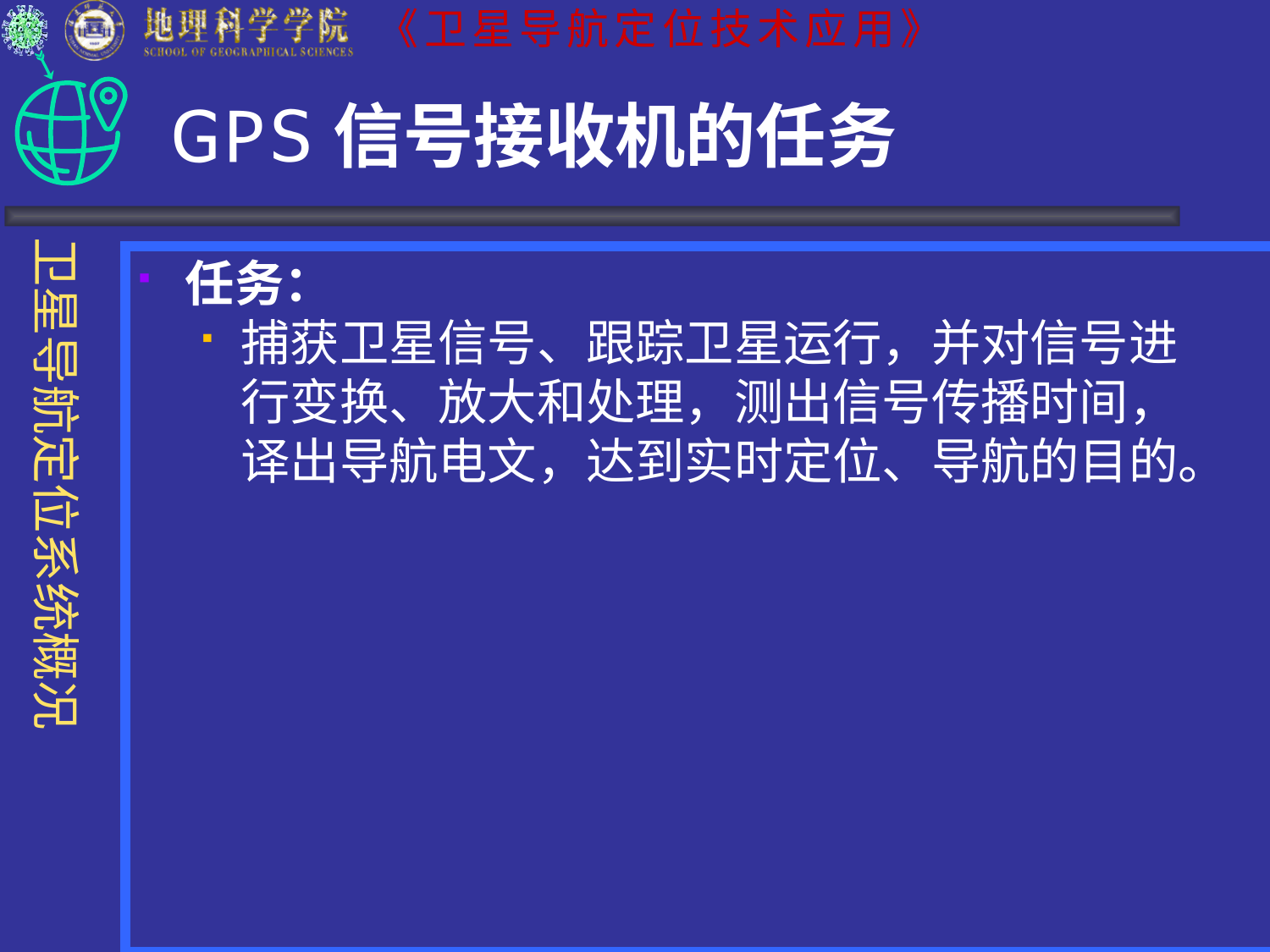

# GPS信号接收机的任务
任务：
捕获卫星信号、跟踪卫星运行，并对信号进行变换、放大和处理，测出信号传播时间，译出导航电文，达到实时定位、导航的目的。